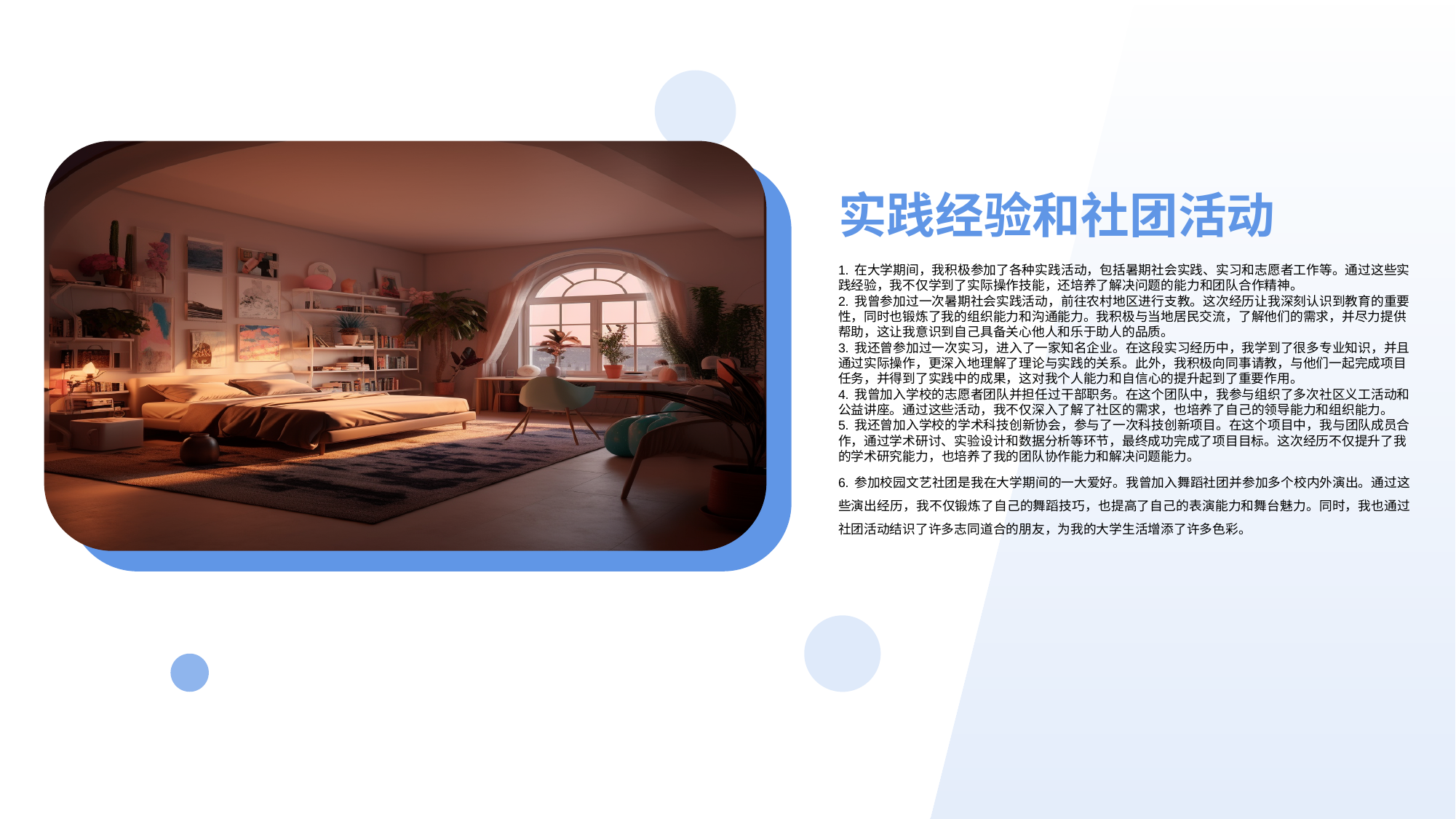

实践经验和社团活动
1. 在大学期间，我积极参加了各种实践活动，包括暑期社会实践、实习和志愿者工作等。通过这些实践经验，我不仅学到了实际操作技能，还培养了解决问题的能力和团队合作精神。
2. 我曾参加过一次暑期社会实践活动，前往农村地区进行支教。这次经历让我深刻认识到教育的重要性，同时也锻炼了我的组织能力和沟通能力。我积极与当地居民交流，了解他们的需求，并尽力提供帮助，这让我意识到自己具备关心他人和乐于助人的品质。
3. 我还曾参加过一次实习，进入了一家知名企业。在这段实习经历中，我学到了很多专业知识，并且通过实际操作，更深入地理解了理论与实践的关系。此外，我积极向同事请教，与他们一起完成项目任务，并得到了实践中的成果，这对我个人能力和自信心的提升起到了重要作用。
4. 我曾加入学校的志愿者团队并担任过干部职务。在这个团队中，我参与组织了多次社区义工活动和公益讲座。通过这些活动，我不仅深入了解了社区的需求，也培养了自己的领导能力和组织能力。
5. 我还曾加入学校的学术科技创新协会，参与了一次科技创新项目。在这个项目中，我与团队成员合作，通过学术研讨、实验设计和数据分析等环节，最终成功完成了项目目标。这次经历不仅提升了我的学术研究能力，也培养了我的团队协作能力和解决问题能力。
6. 参加校园文艺社团是我在大学期间的一大爱好。我曾加入舞蹈社团并参加多个校内外演出。通过这些演出经历，我不仅锻炼了自己的舞蹈技巧，也提高了自己的表演能力和舞台魅力。同时，我也通过社团活动结识了许多志同道合的朋友，为我的大学生活增添了许多色彩。